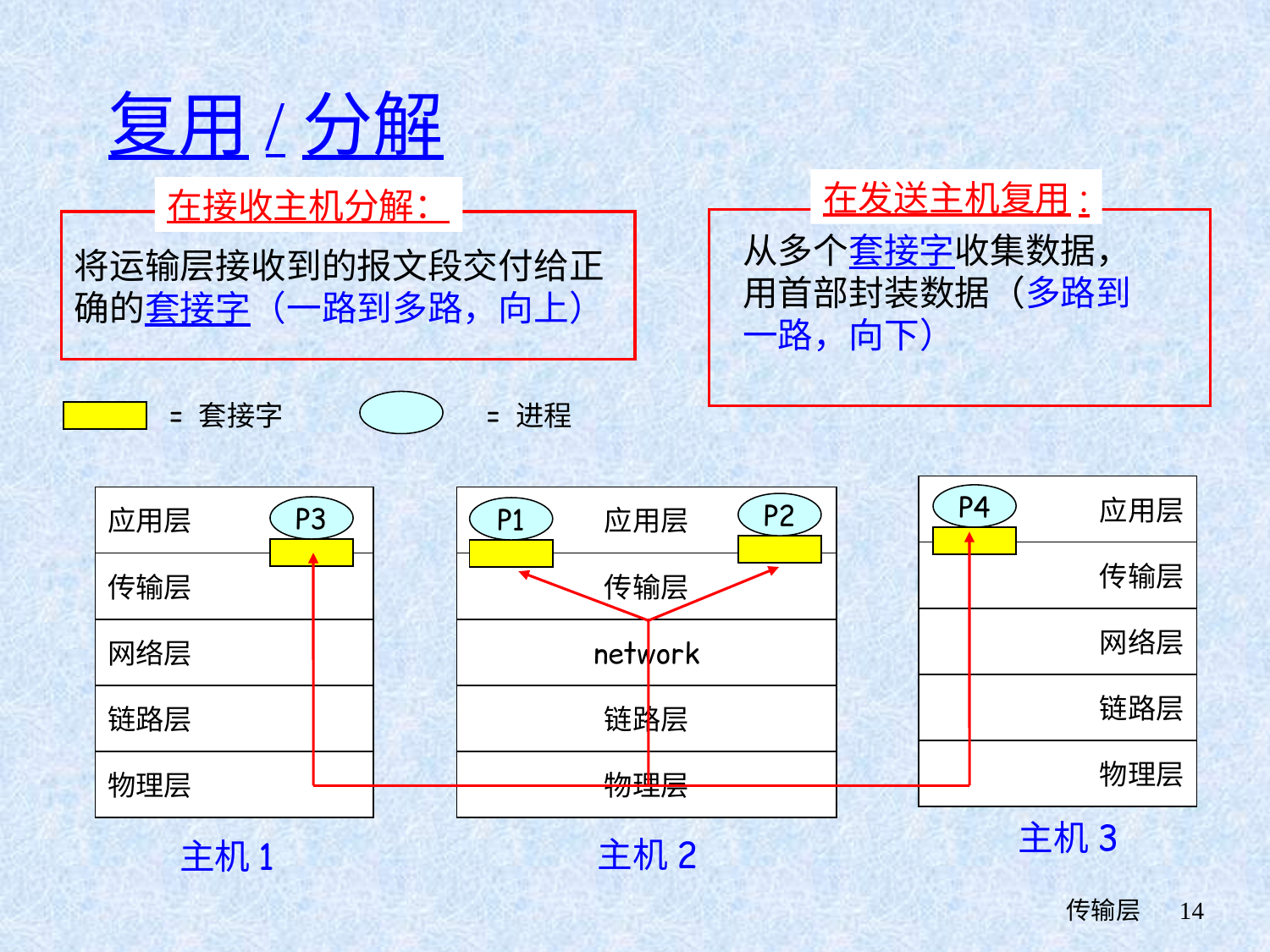

# 复用/分解
在发送主机复用:

在接收主机分解：

将运输层接收到的报文段交付给正
确的套接字（一路到多路，向上）

从多个套接字收集数据，用首部封装数据（多路到一路，向下）
= 套接字

= 进程

应用层
传输层
网络层
链路层
物理层
P4

应用层
传输层
网络层
链路层
物理层
应用层
传输层
network
链路层
物理层
P1

P2

P3

P1

主机3
主机2
主机1
 传输层
14